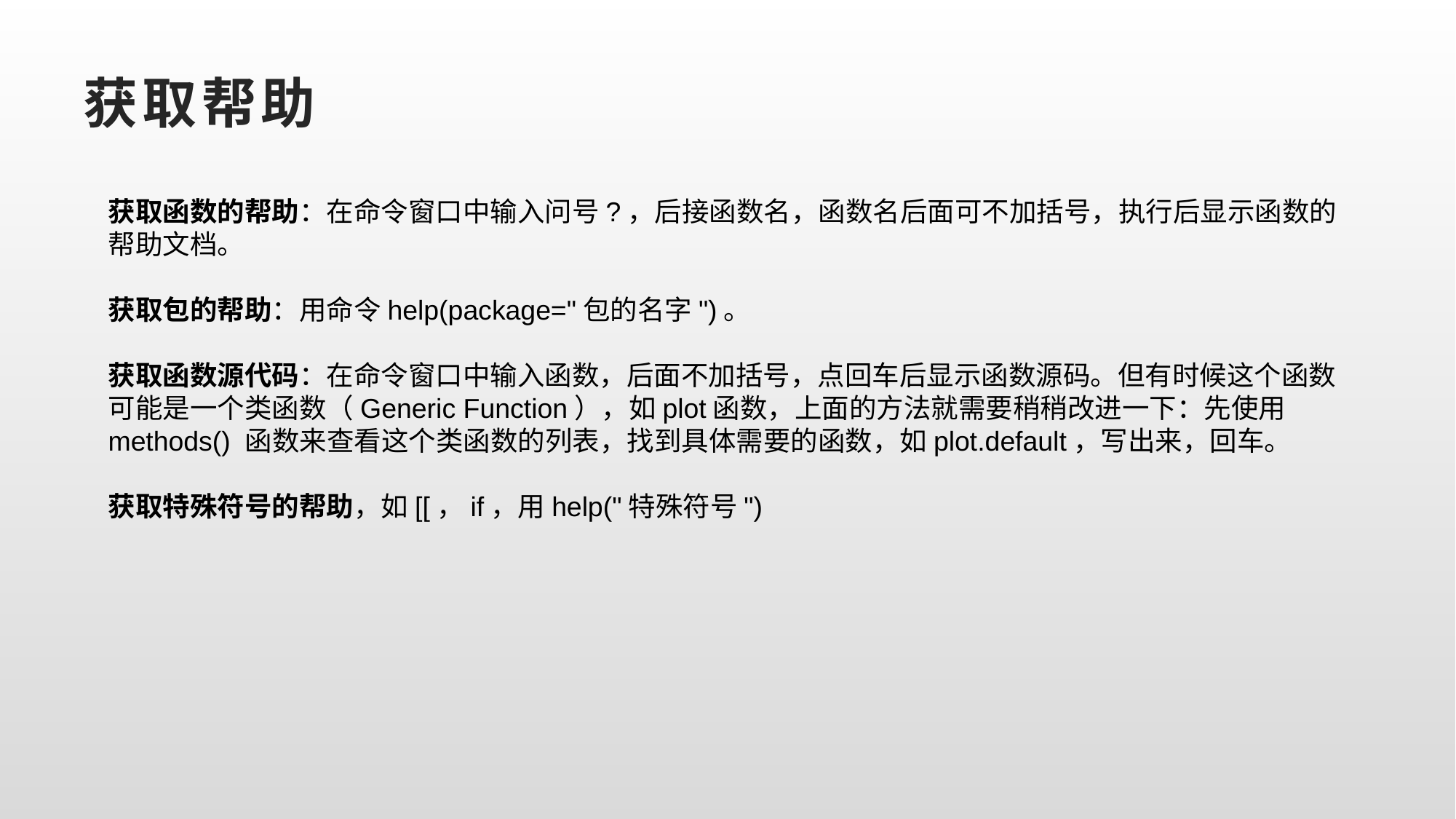

# 获取帮助
获取函数的帮助：在命令窗口中输入问号?，后接函数名，函数名后面可不加括号，执行后显示函数的帮助文档。

获取包的帮助：用命令help(package="包的名字")。

获取函数源代码：在命令窗口中输入函数，后面不加括号，点回车后显示函数源码。但有时候这个函数可能是一个类函数（Generic Function），如plot函数，上面的方法就需要稍稍改进一下：先使用methods() 函数来查看这个类函数的列表，找到具体需要的函数，如plot.default，写出来，回车。

获取特殊符号的帮助，如[[，if，用help("特殊符号")